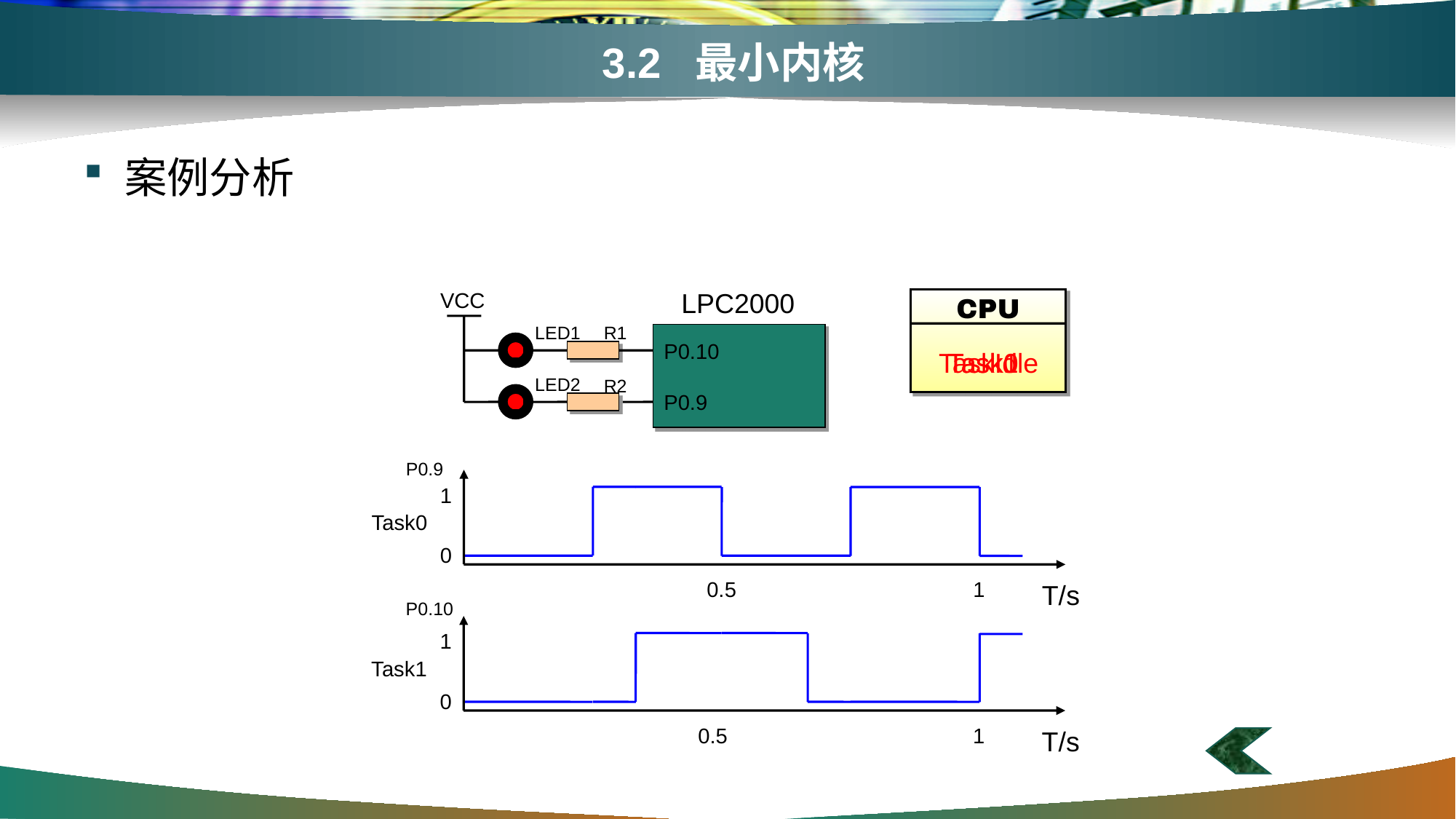

# 3.2  最小内核
案例分析
LPC2000
VCC

P0.10

P0.9

LED1
R1
LED2
R2
CPU

TaskIdle
Task0
Task1

P0.9

1
Task0
0

0.5
1
T/s

P0.10

1
Task1
0

0.5
1
T/s